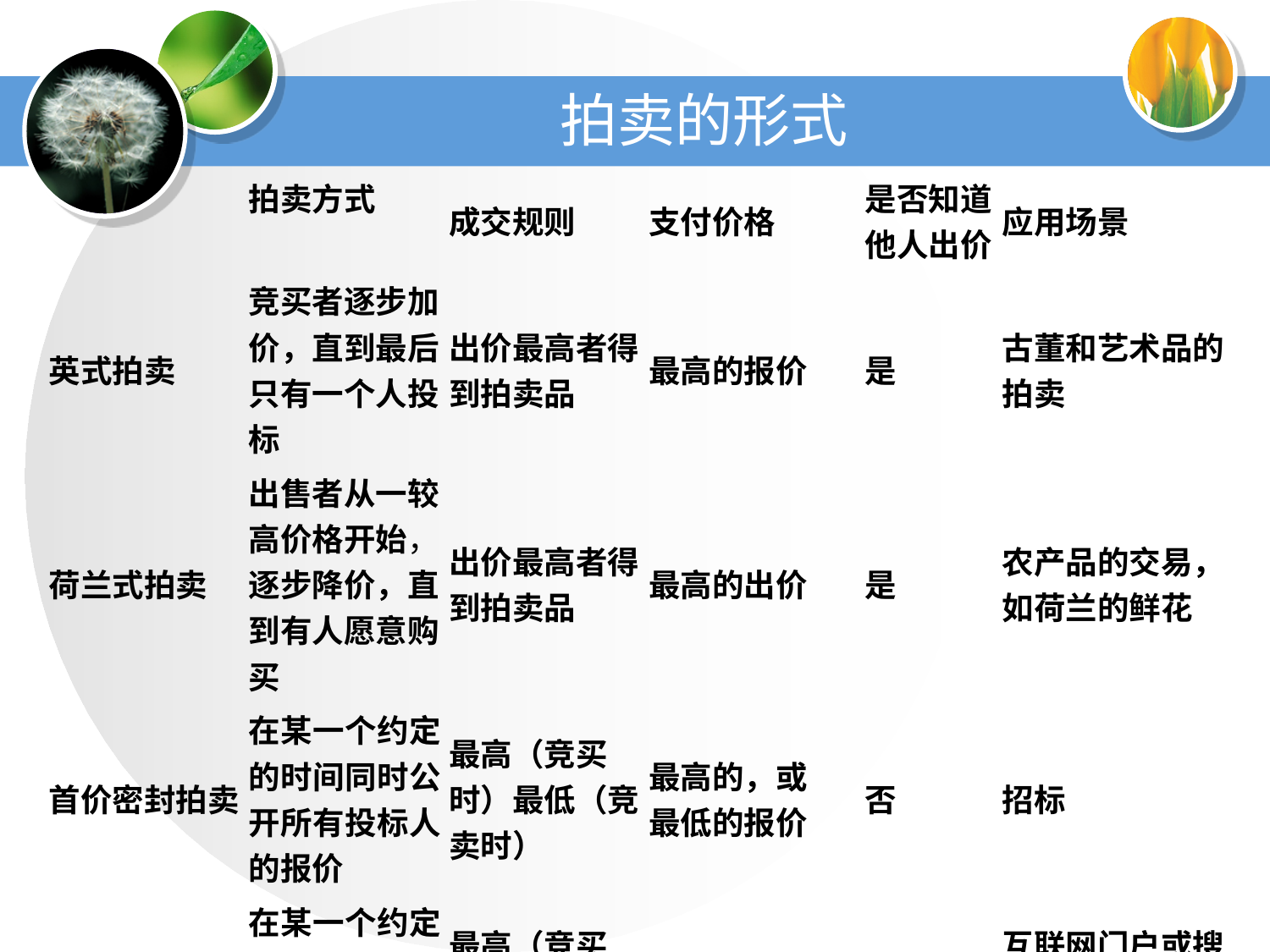

# 拍卖的形式
|  | 拍卖方式 | 成交规则 | 支付价格 | 是否知道他人出价 | 应用场景 |
| --- | --- | --- | --- | --- | --- |
| 英式拍卖 | 竞买者逐步加价，直到最后只有一个人投标 | 出价最高者得到拍卖品 | 最高的报价 | 是 | 古董和艺术品的拍卖 |
| 荷兰式拍卖 | 出售者从一较高价格开始，逐步降价，直到有人愿意购买 | 出价最高者得到拍卖品 | 最高的出价 | 是 | 农产品的交易，如荷兰的鲜花 |
| 首价密封拍卖 | 在某一个约定的时间同时公开所有投标人的报价 | 最高（竞买时）最低（竞卖时） | 最高的，或 最低的报价 | 否 | 招标 |
| 次价密封拍卖 | 在某一个约定的时间同时公开所有投标人的报价 | 最高（竞买时）最低（竞卖时） | 最高的，或 最低的报价 | 否 | 互联网门户或搜索引擎公司出售网页上的广告位 |